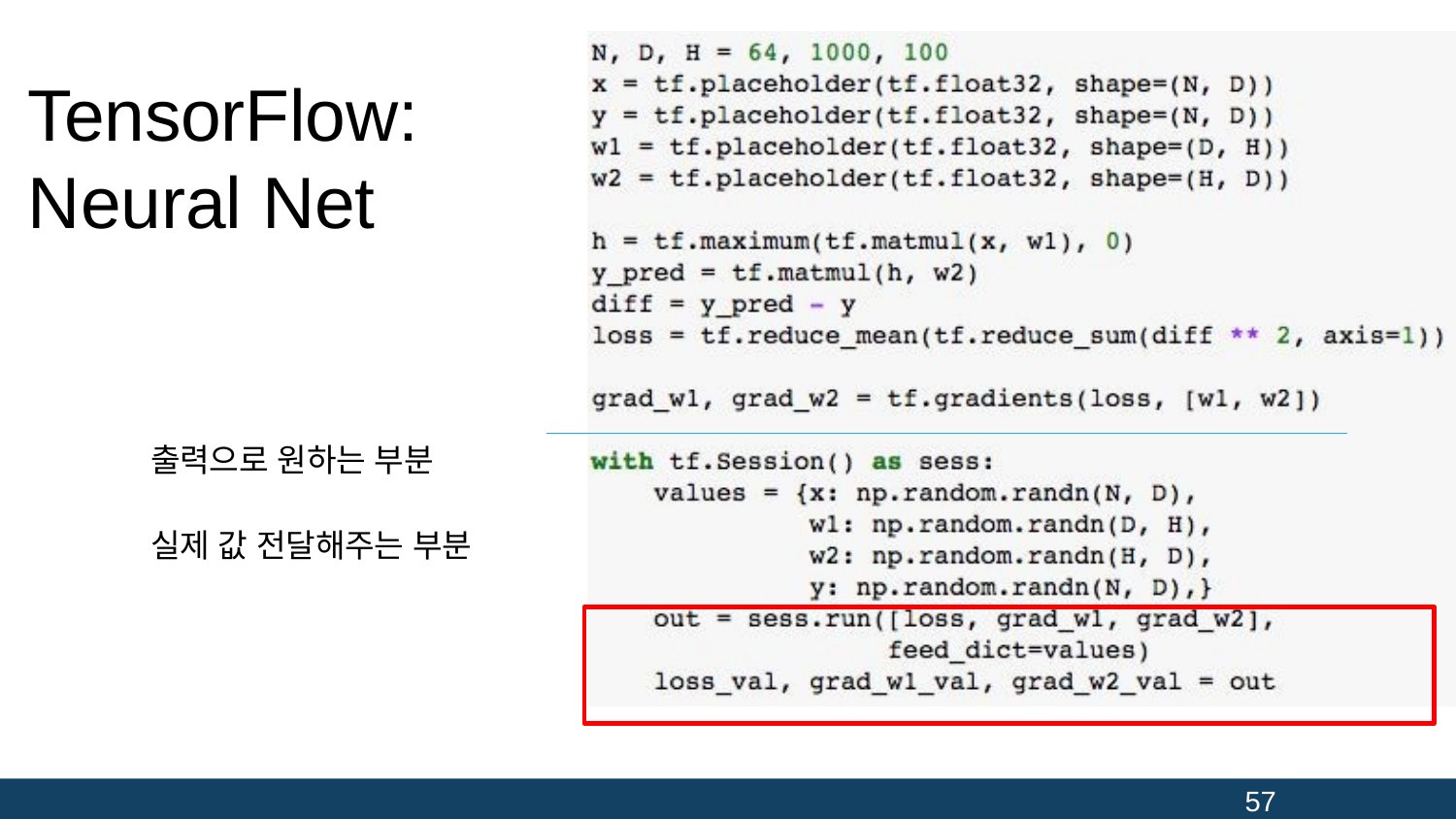

# TensorFlow:  Neural Net
출력으로 원하는 부분
실제 값 전달해주는 부분